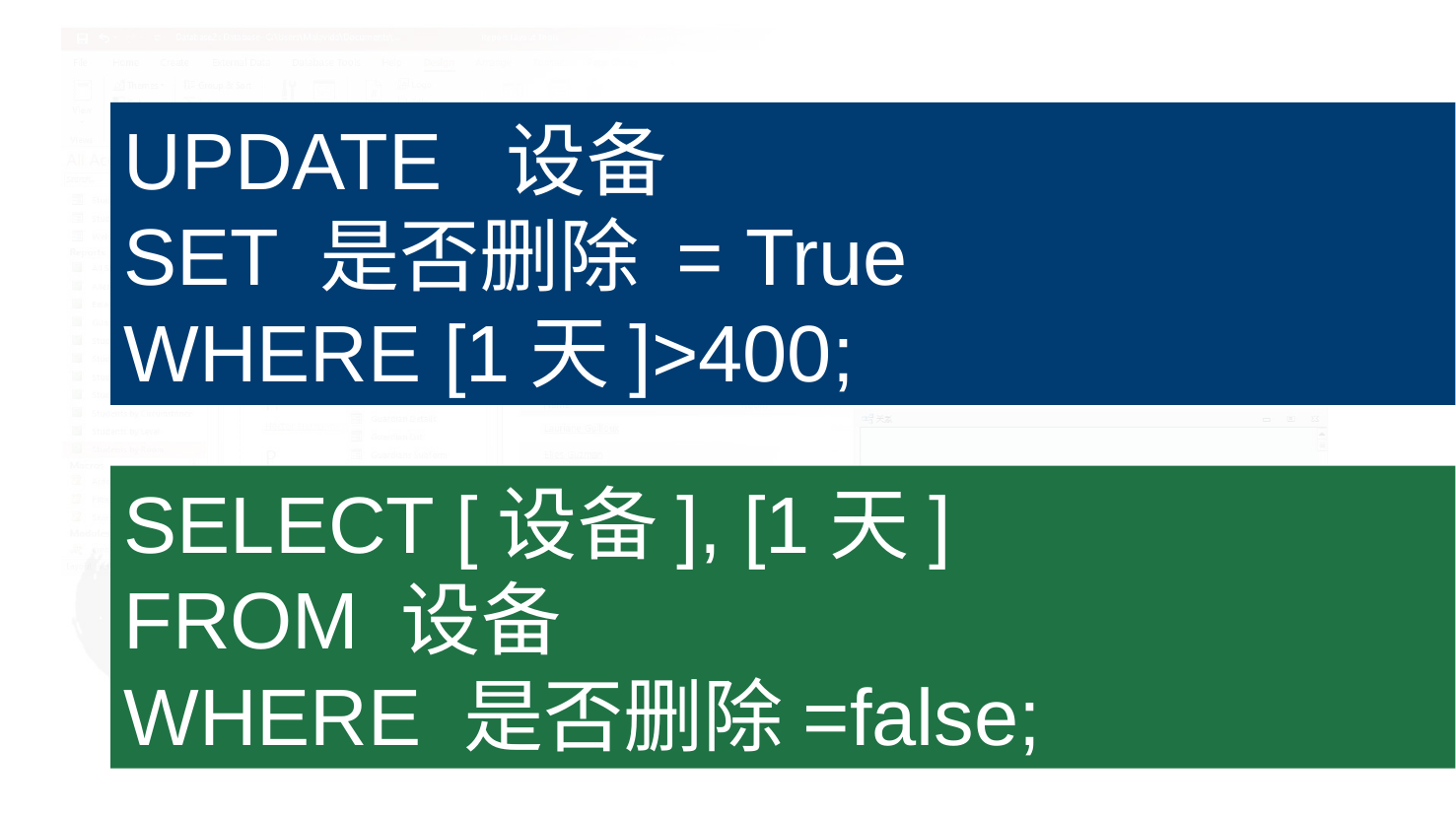

UPDATE  设备
SET 是否删除 = True
WHERE [1天]>400;
# SELECT [设备], [1天] FROM 设备 WHERE 是否删除=false;